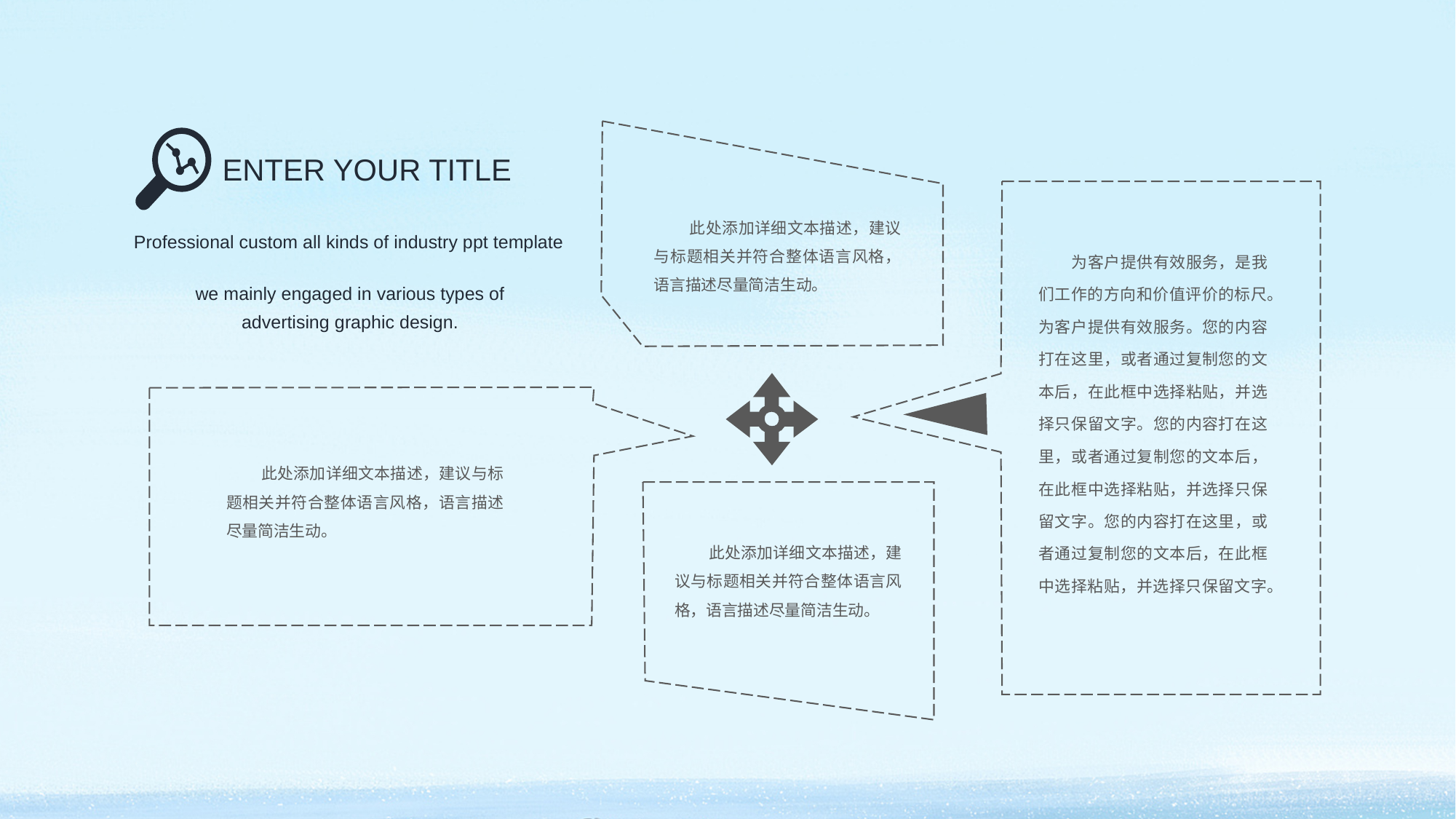

ENTER YOUR TITLE

        此处添加详细文本描述，建议与标题相关并符合整体语言风格，语言描述尽量简洁生动。
Professional custom all kinds of industry ppt template
　　为客户提供有效服务，是我们工作的方向和价值评价的标尺。为客户提供有效服务。您的内容打在这里，或者通过复制您的文本后，在此框中选择粘贴，并选择只保留文字。您的内容打在这里，或者通过复制您的文本后，在此框中选择粘贴，并选择只保留文字。您的内容打在这里，或者通过复制您的文本后，在此框中选择粘贴，并选择只保留文字。
we mainly engaged in various types of advertising graphic design.

        此处添加详细文本描述，建议与标题相关并符合整体语言风格，语言描述尽量简洁生动。

        此处添加详细文本描述，建议与标题相关并符合整体语言风格，语言描述尽量简洁生动。